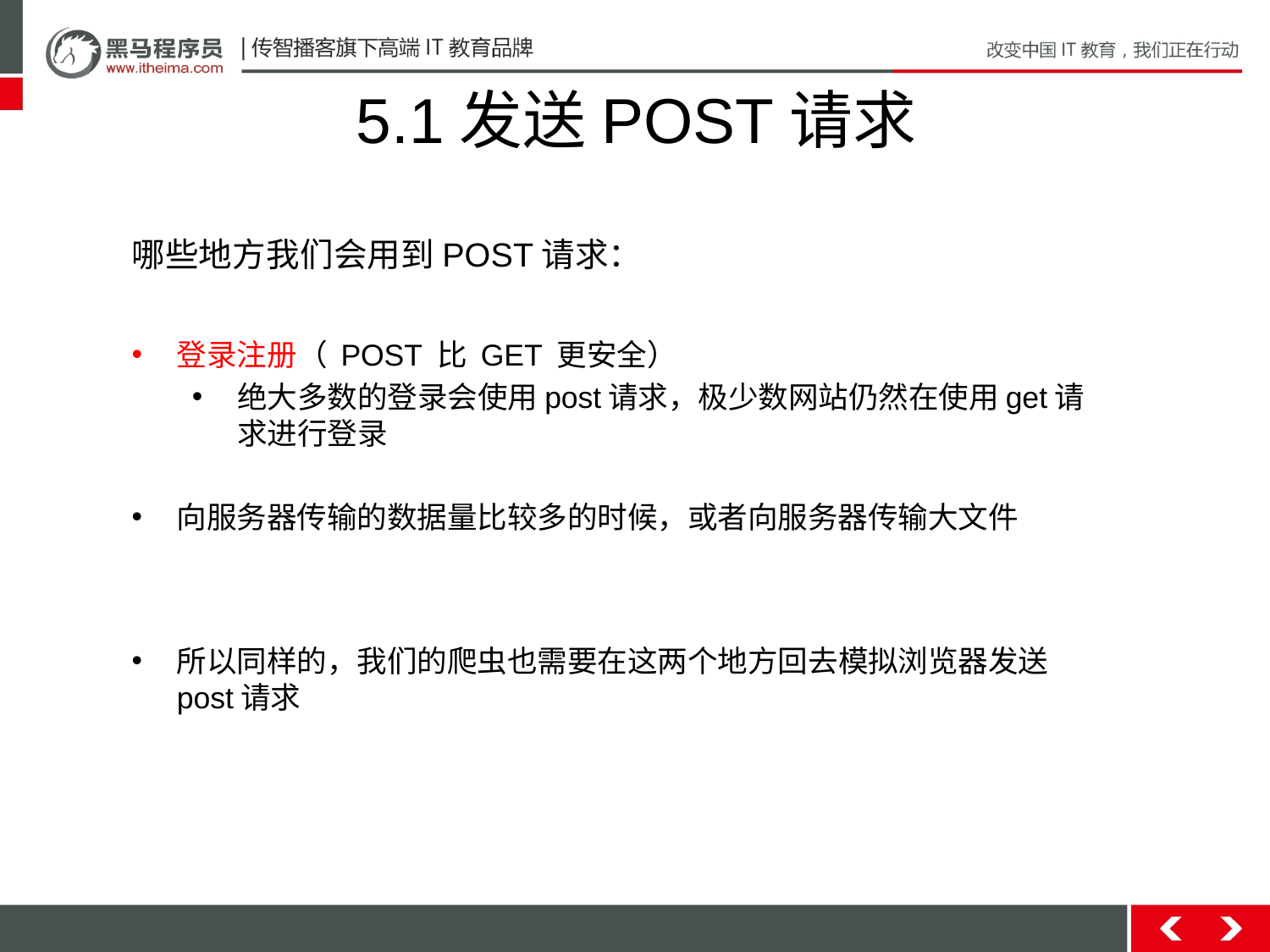

# 5.1发送POST请求
哪些地方我们会用到POST请求：

登录注册（ POST 比 GET 更安全）
绝大多数的登录会使用post请求，极少数网站仍然在使用get请求进行登录

向服务器传输的数据量比较多的时候，或者向服务器传输大文件

所以同样的，我们的爬虫也需要在这两个地方回去模拟浏览器发送post请求